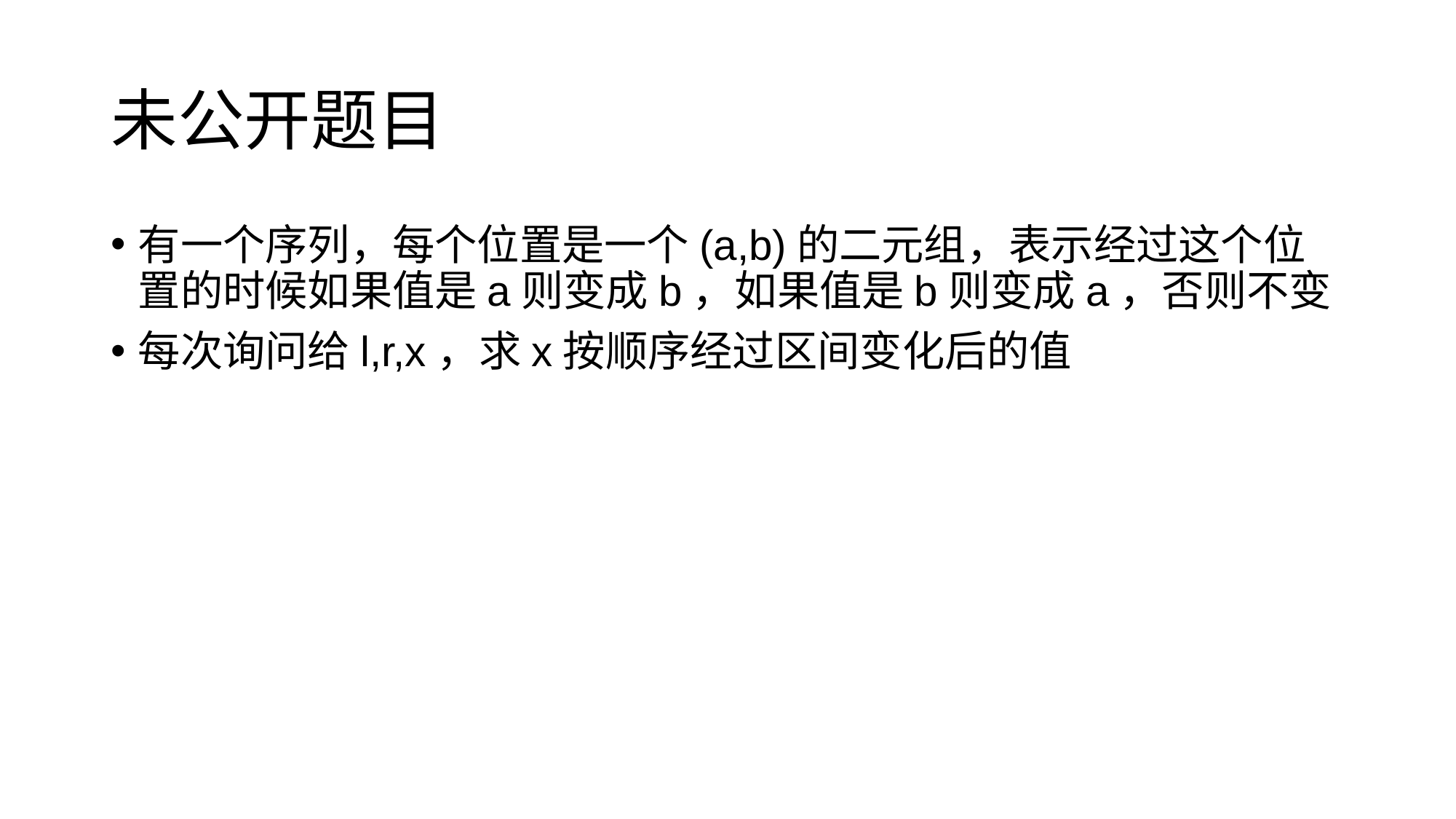

# 未公开题目
有一个序列，每个位置是一个(a,b)的二元组，表示经过这个位置的时候如果值是a则变成b，如果值是b则变成a，否则不变
每次询问给l,r,x，求x按顺序经过区间变化后的值